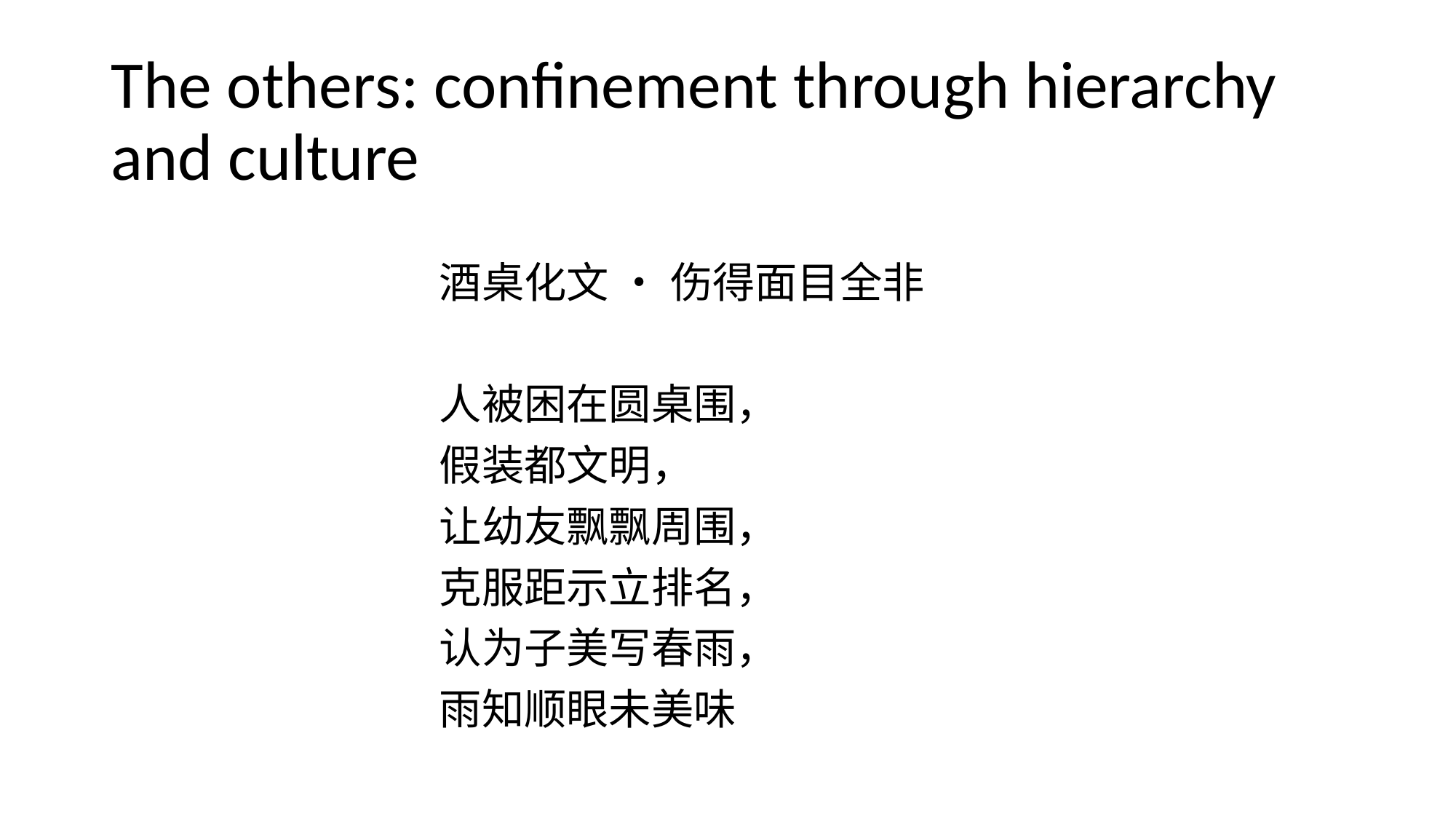

# The others: confinement through hierarchy and culture
酒桌化文 • 伤得面目全非

人被困在圆桌围，
假装都文明，
让幼友飘飘周围，
克服距示立排名，
认为子美写春雨，
雨知顺眼未美味